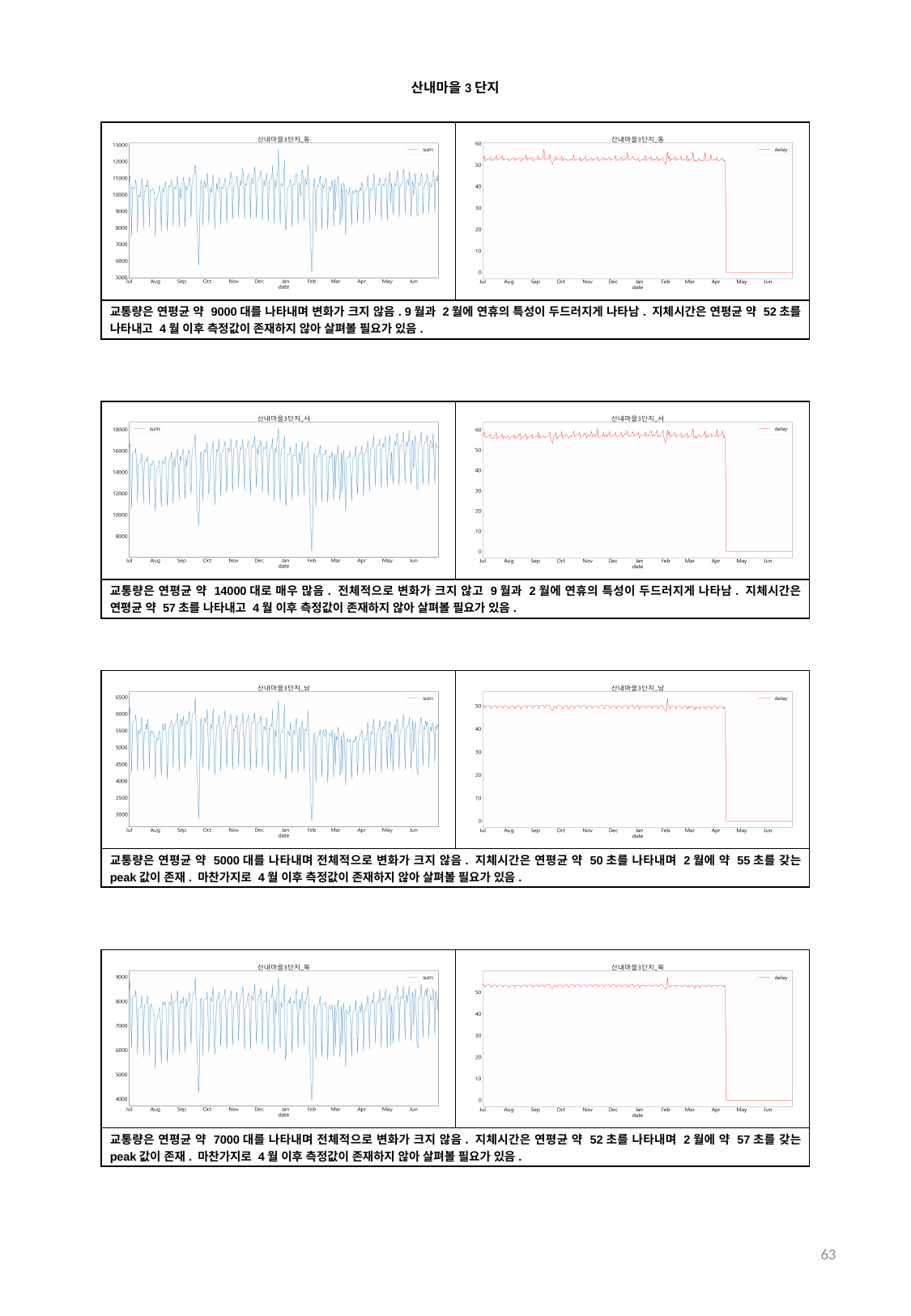

산내마을3단지
|  |  |
| --- | --- |
| 교통량은 연평균 약 9000대를 나타내며 변화가 크지 않음. 9월과 2월에 연휴의 특성이 두드러지게 나타남. 지체시간은 연평균 약 52초를 나타내고 4월 이후 측정값이 존재하지 않아 살펴볼 필요가 있음. |  |
|  |  |
| --- | --- |
| 교통량은 연평균 약 14000대로 매우 많음. 전체적으로 변화가 크지 않고 9월과 2월에 연휴의 특성이 두드러지게 나타남. 지체시간은 연평균 약 57초를 나타내고 4월 이후 측정값이 존재하지 않아 살펴볼 필요가 있음. |  |
|  |  |
| --- | --- |
| 교통량은 연평균 약 5000대를 나타내며 전체적으로 변화가 크지 않음. 지체시간은 연평균 약 50초를 나타내며 2월에 약 55초를 갖는 peak값이 존재. 마찬가지로 4월 이후 측정값이 존재하지 않아 살펴볼 필요가 있음. |  |
|  |  |
| --- | --- |
| 교통량은 연평균 약 7000대를 나타내며 전체적으로 변화가 크지 않음. 지체시간은 연평균 약 52초를 나타내며 2월에 약 57초를 갖는 peak값이 존재. 마찬가지로 4월 이후 측정값이 존재하지 않아 살펴볼 필요가 있음. |  |
63